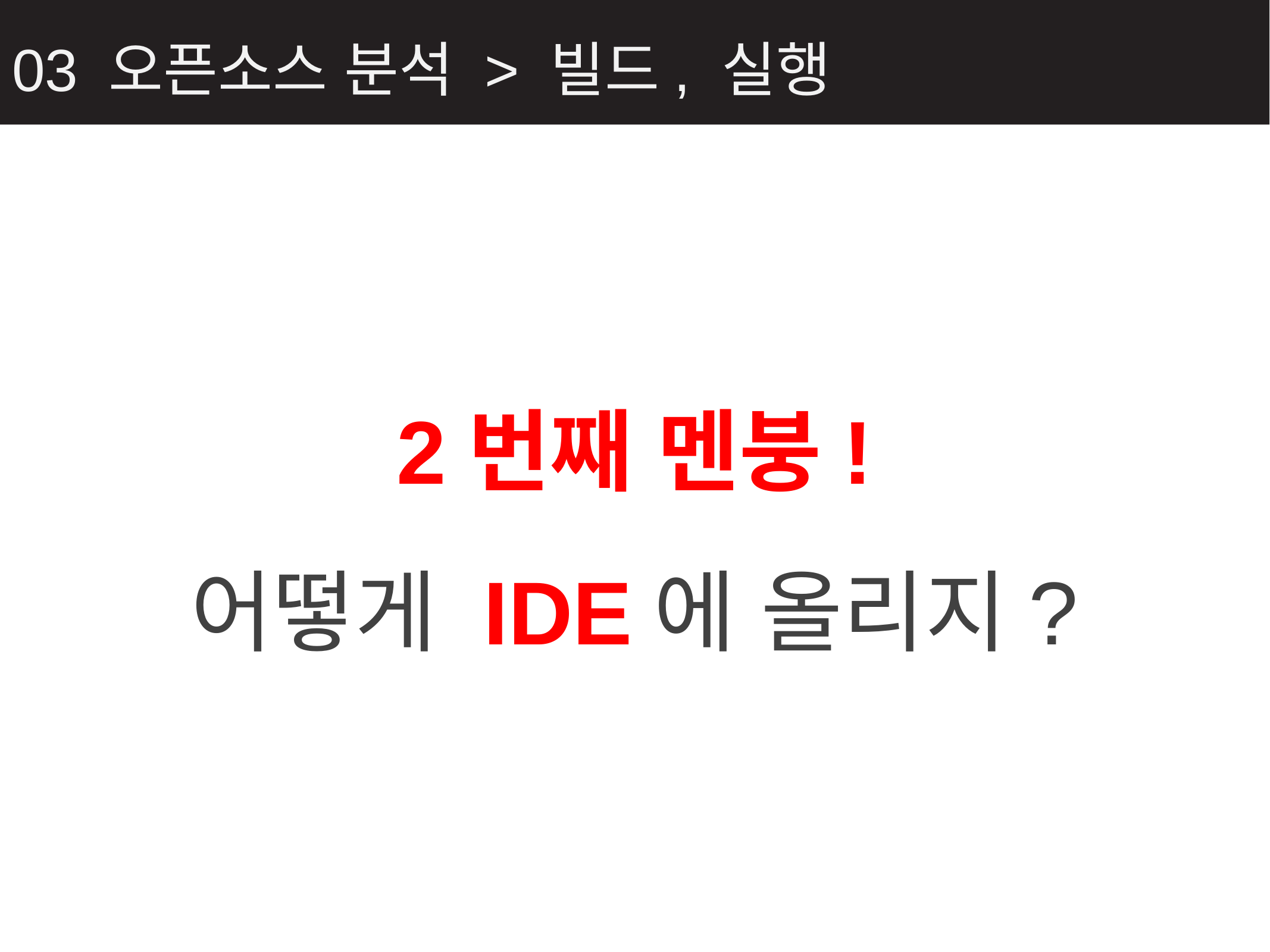

03 오픈소스 분석 > 빌드, 실행
2번째 멘붕!
어떻게 IDE에 올리지?